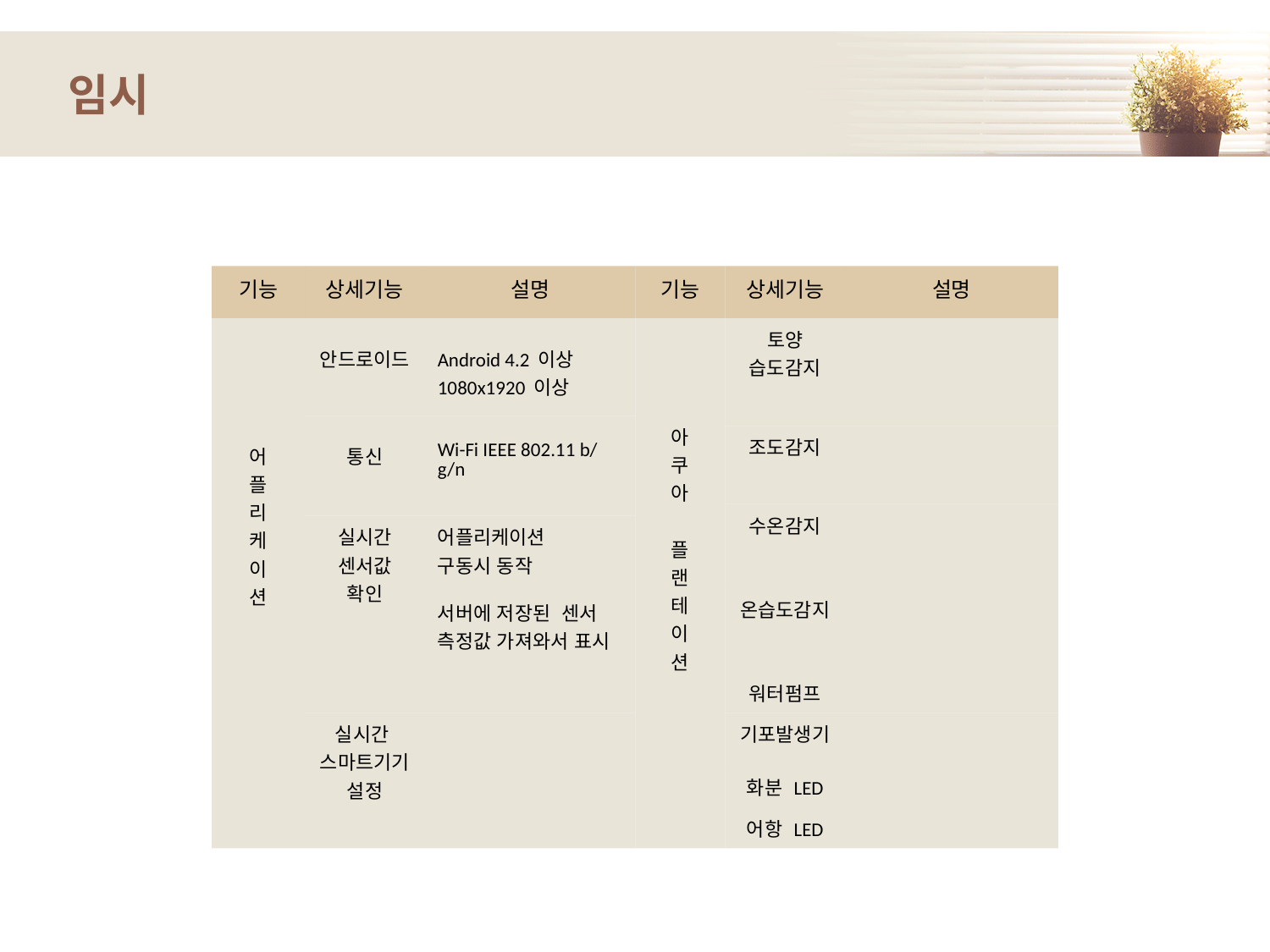

# 임시

| 기능 | 상세기능 | 설명 | 기능 | 상세기능 | 설명 |
| --- | --- | --- | --- | --- | --- |
| 어 플 리 케 이 션 | 안드로이드 | Android 4.2 이상 1080x1920 이상 | 아 쿠 아 플 랜 테 이 션 | 토양 습도감지 |  |
|  | 통신 | Wi-Fi IEEE 802.11 b/g/n |  |  |  |
|  |  |  |  | 조도감지 |  |
|  |  |  |  | 수온감지 |  |
|  | 실시간 센서값 확인 | 어플리케이션 구동시 동작 서버에 저장된 센서 측정값 가져와서 표시 |  |  |  |
|  |  |  |  | 온습도감지 |  |
|  |  |  |  | 워터펌프 |  |
|  |  |  |  | 기포발생기 |  |
|  | 실시간 스마트기기 설정 |  |  |  |  |
|  |  |  |  | 화분 LED |  |
|  |  |  |  | 어항 LED |  |